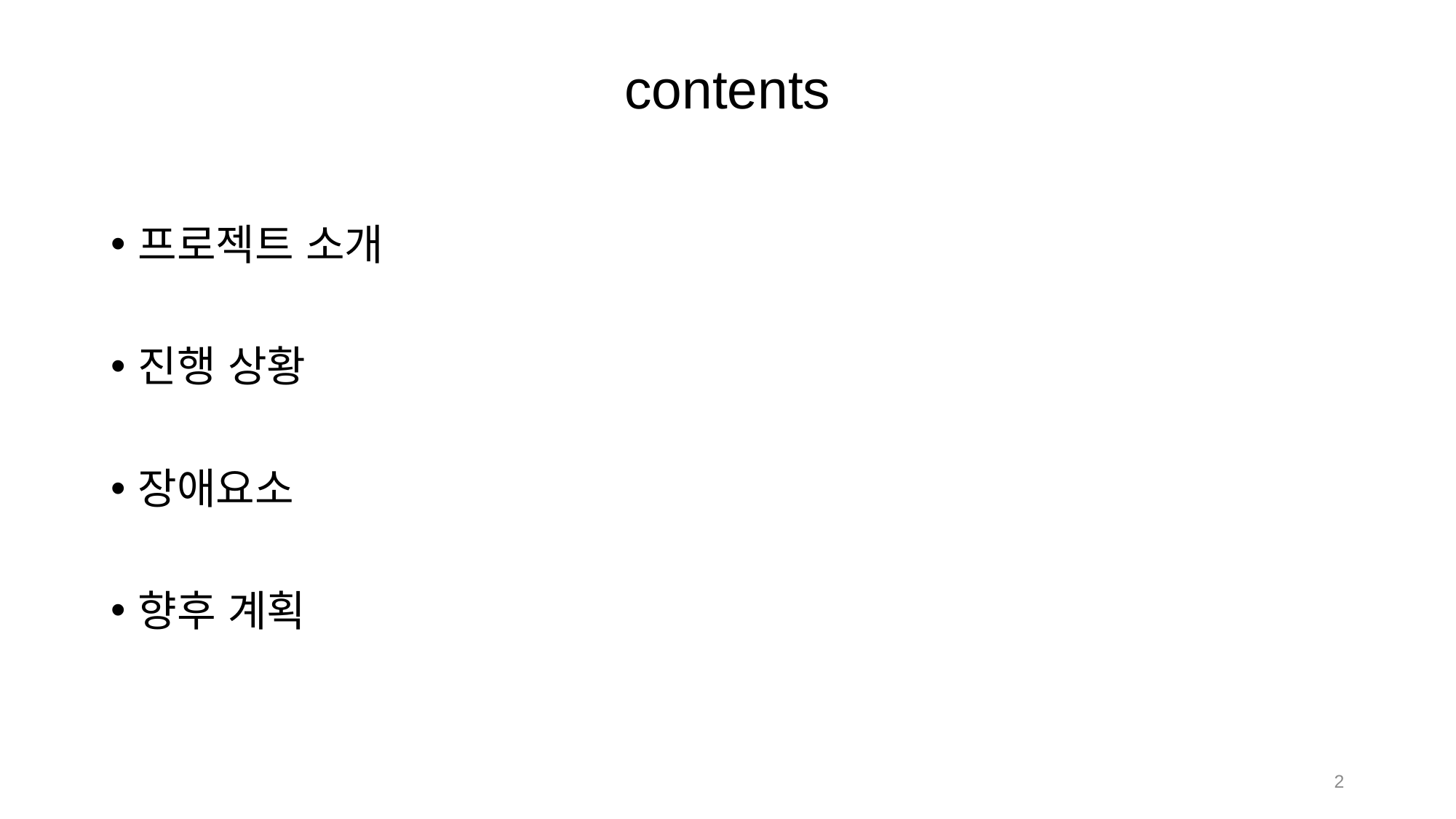

contents
프로젝트 소개

진행 상황

장애요소

향후 계획
2